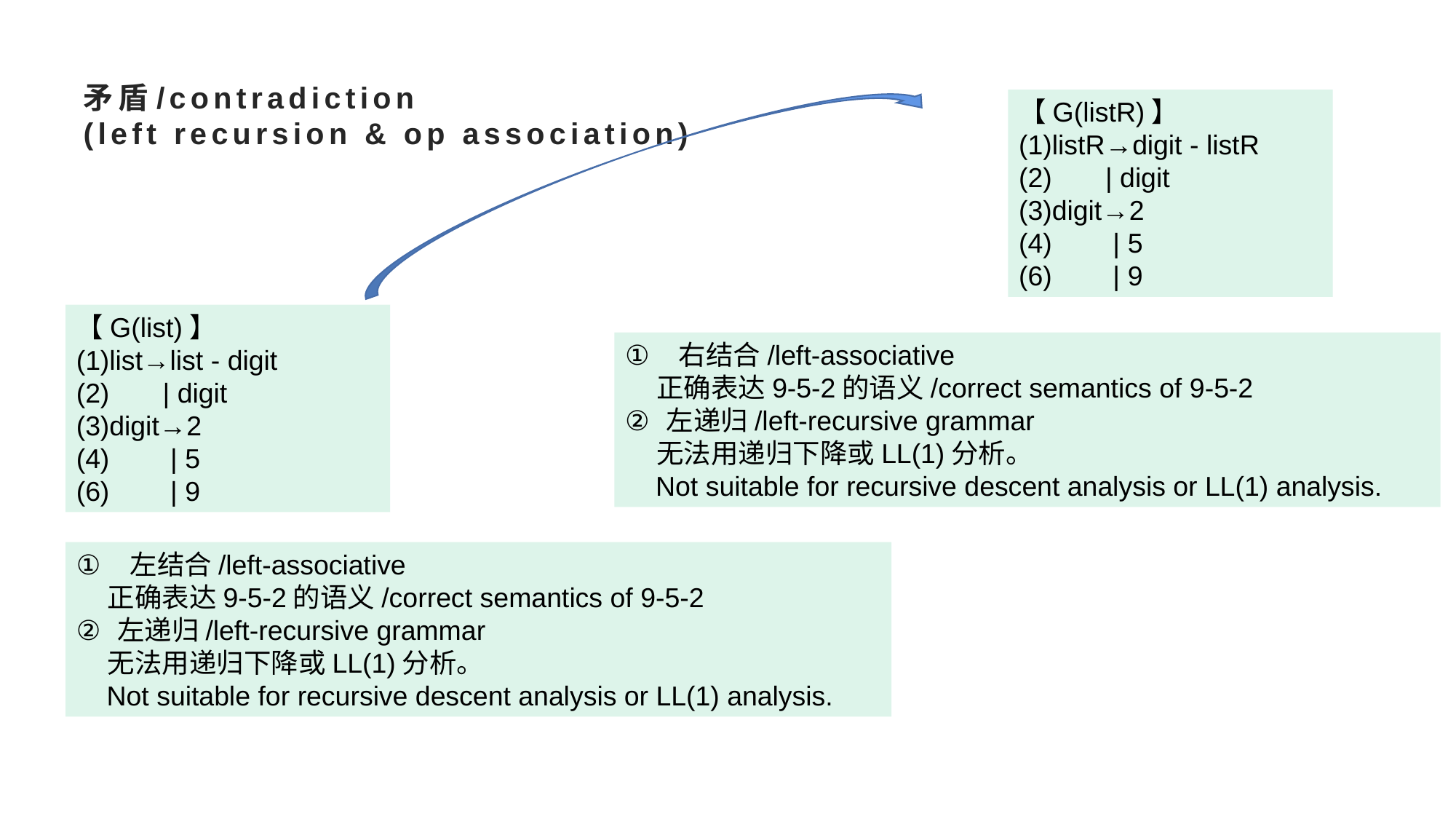

# 矛盾/contradiction (left recursion & op association)
【G(listR)】
(1)listR→digit - listR
(2)       | digit
(3)digit→2
(4)        | 5
(6)        | 9

【G(list)】
(1)list→list - digit
(2)       | digit
(3)digit→2
(4)        | 5
(6)        | 9
 右结合/left-associative
    正确表达9-5-2的语义/correct semantics of 9-5-2
左递归/left-recursive grammar
    无法用递归下降或LL(1)分析。
    Not suitable for recursive descent analysis or LL(1) analysis.
 左结合/left-associative
    正确表达9-5-2的语义/correct semantics of 9-5-2
左递归/left-recursive grammar
    无法用递归下降或LL(1)分析。
    Not suitable for recursive descent analysis or LL(1) analysis.
21